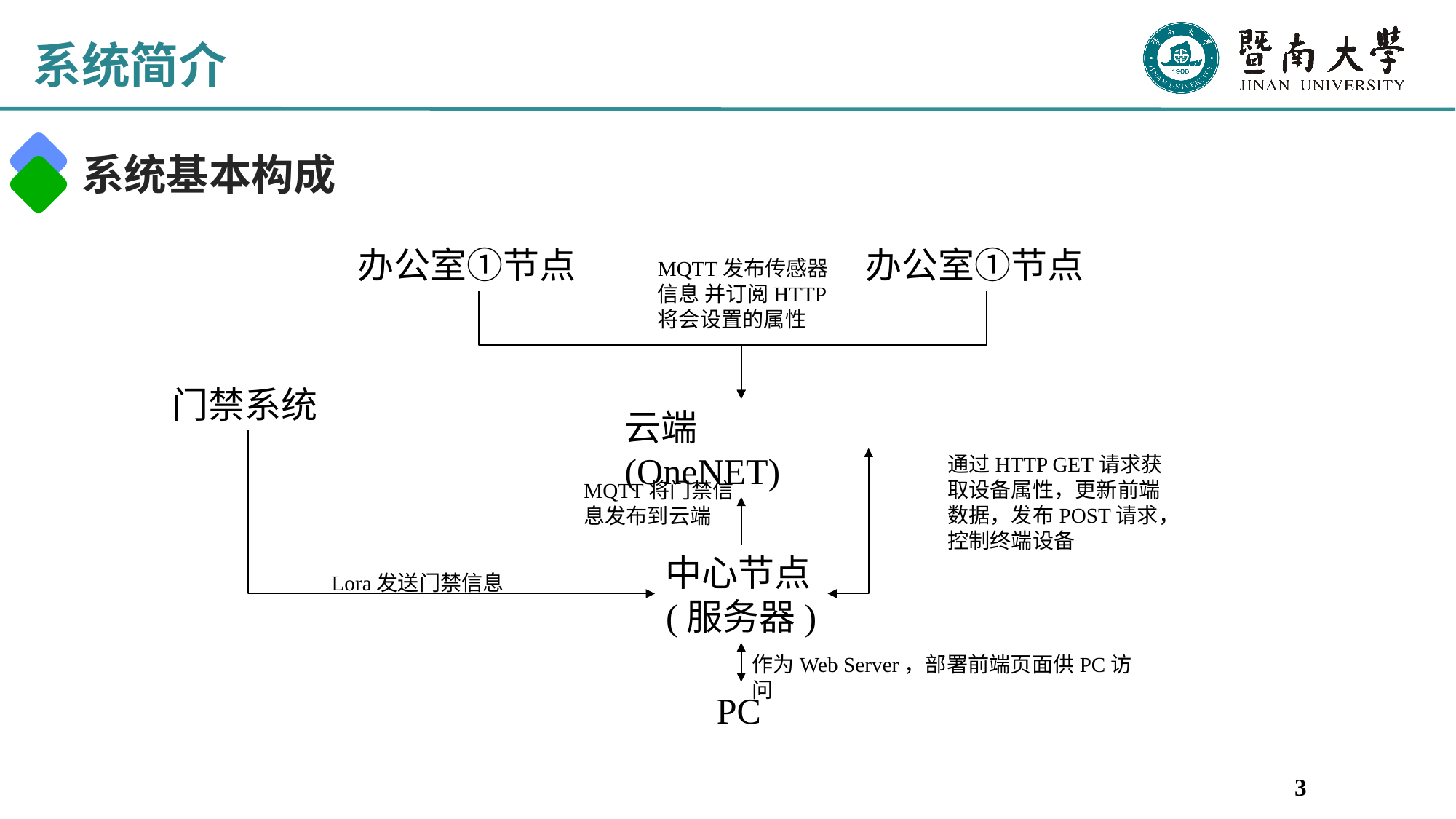

# 系统简介

系统基本构成
办公室①节点
办公室①节点
MQTT发布传感器信息 并订阅HTTP将会设置的属性
门禁系统
云端(OneNET)
通过HTTP GET请求获取设备属性，更新前端数据，发布POST请求，控制终端设备
MQTT将门禁信息发布到云端
中心节点(服务器)
Lora发送门禁信息
作为Web Server，部署前端页面供PC访问
PC